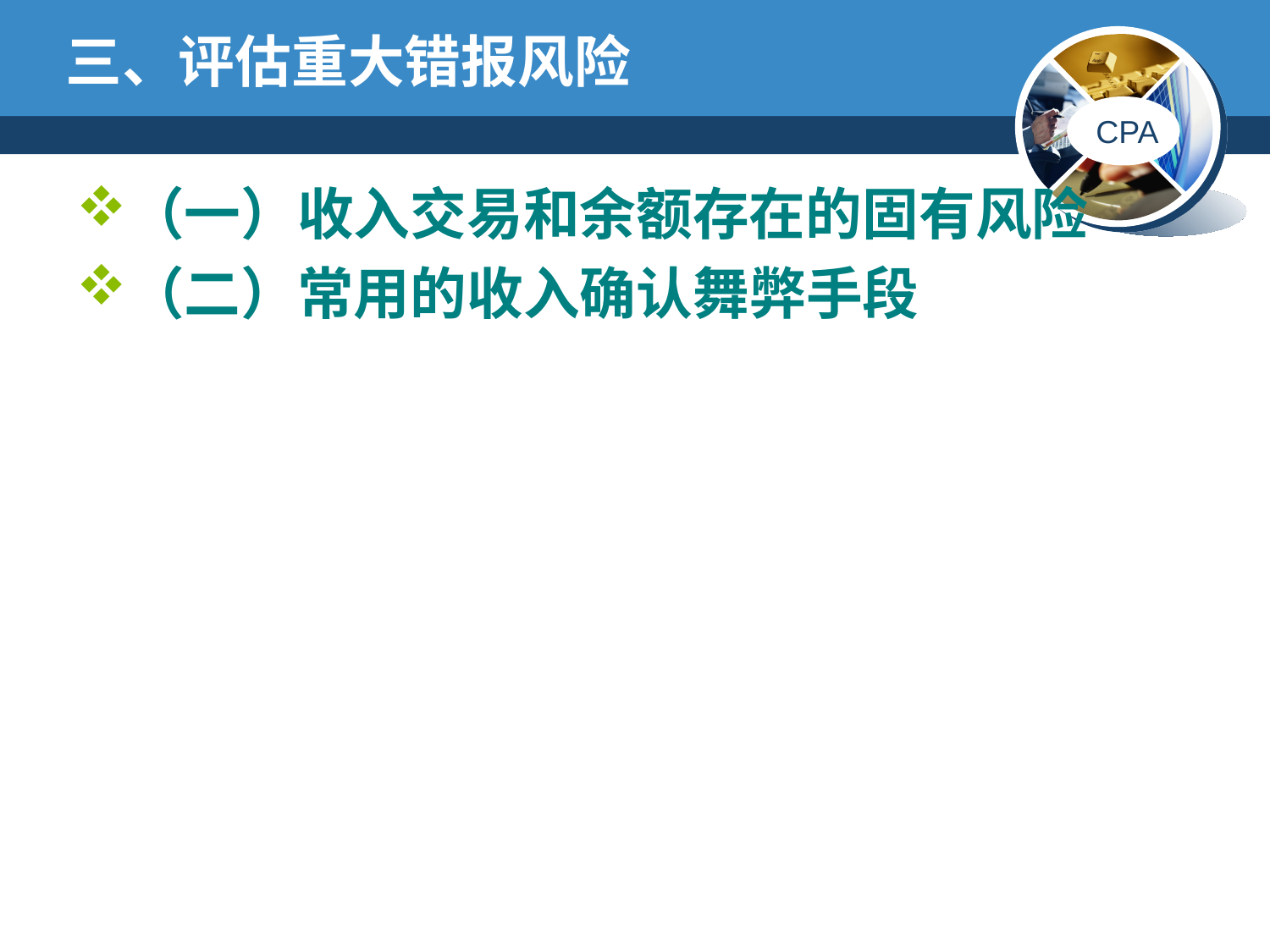

# 三、评估重大错报风险
（一）收入交易和余额存在的固有风险
（二）常用的收入确认舞弊手段